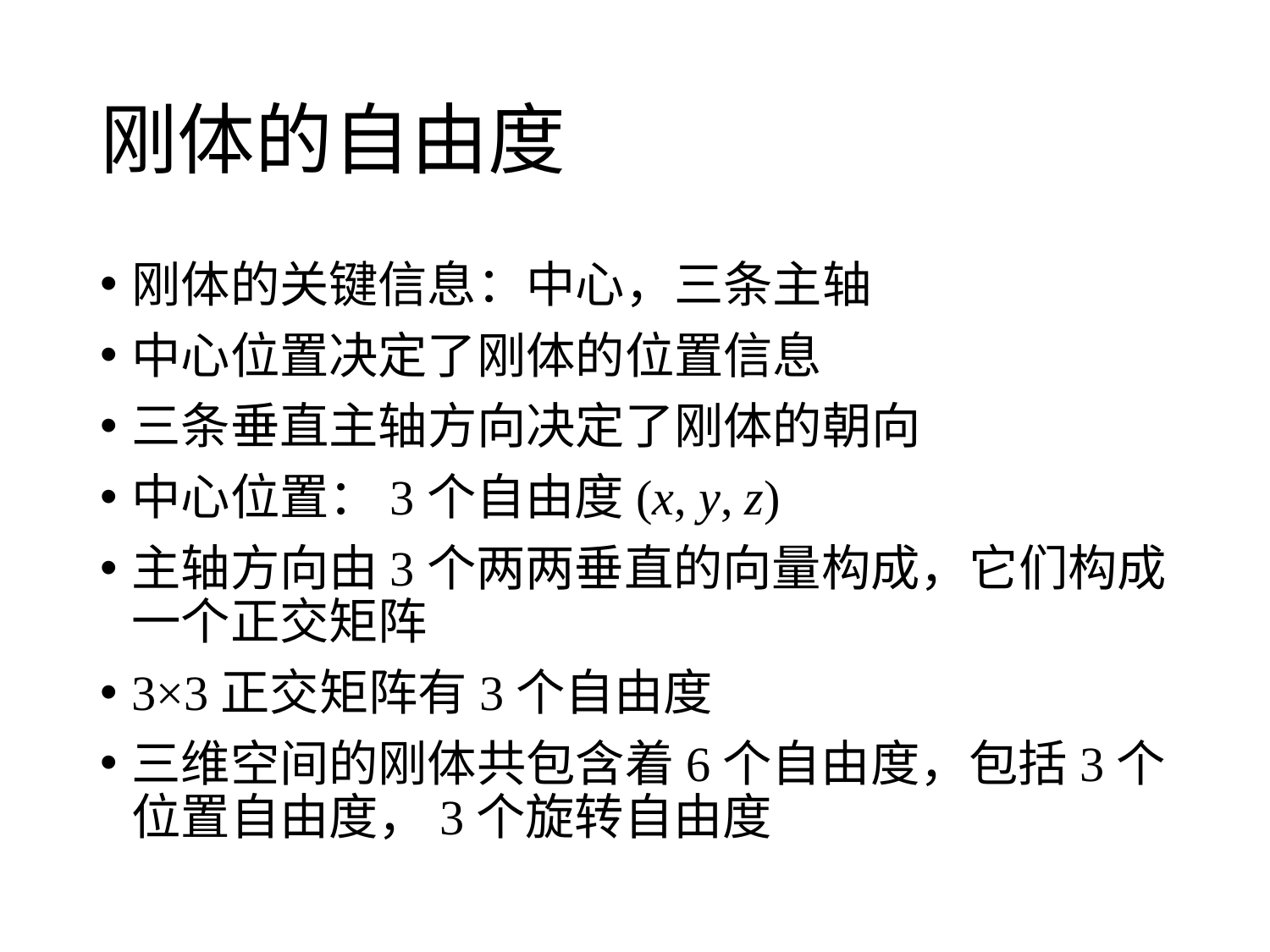

# 刚体的自由度
刚体的关键信息：中心，三条主轴
中心位置决定了刚体的位置信息
三条垂直主轴方向决定了刚体的朝向
中心位置：3个自由度(x, y, z)
主轴方向由3个两两垂直的向量构成，它们构成一个正交矩阵
3×3正交矩阵有3个自由度
三维空间的刚体共包含着6个自由度，包括3个位置自由度，3个旋转自由度